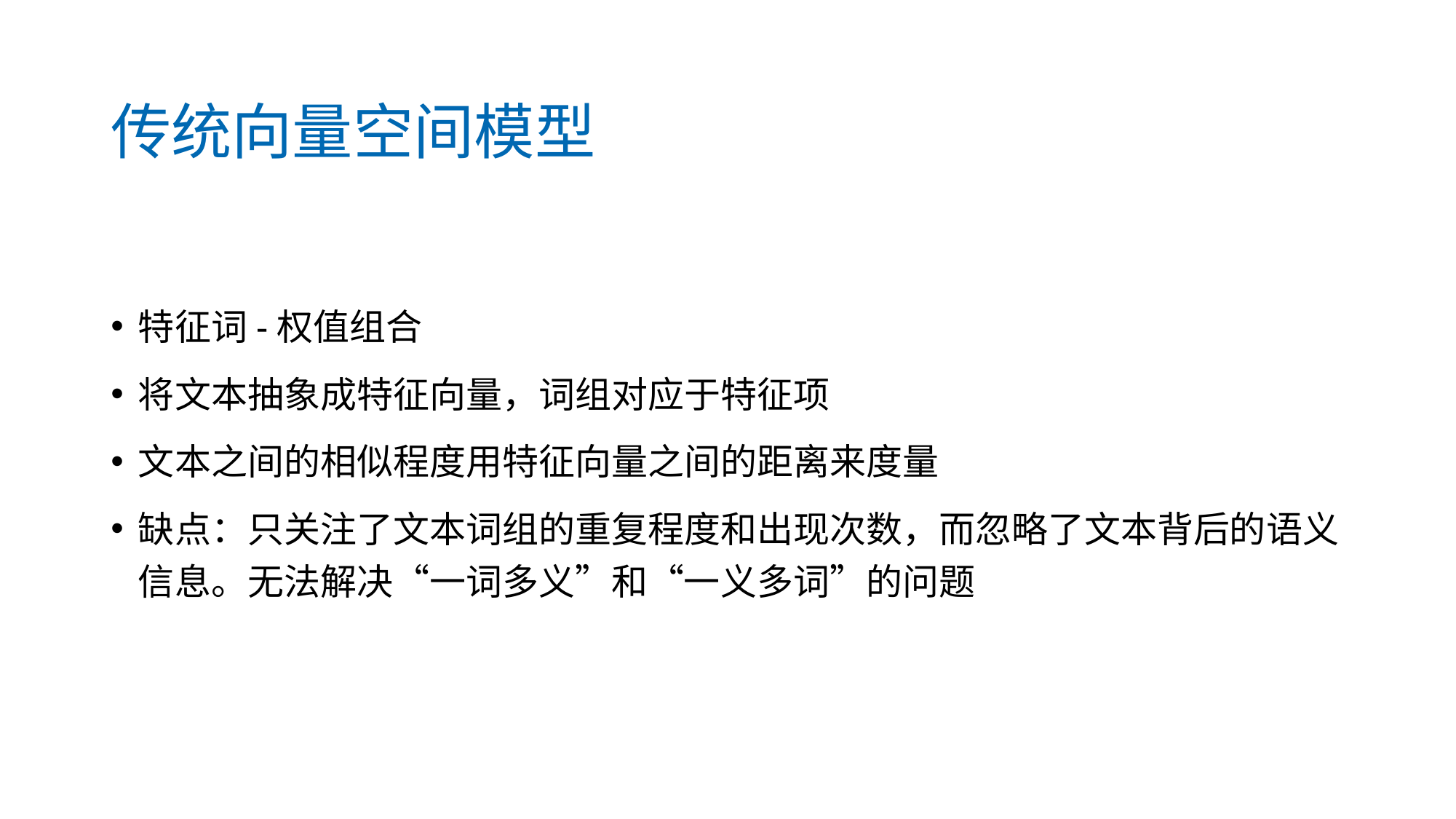

# 传统向量空间模型
特征词-权值组合
将文本抽象成特征向量，词组对应于特征项
文本之间的相似程度用特征向量之间的距离来度量
缺点：只关注了文本词组的重复程度和出现次数，而忽略了文本背后的语义信息。无法解决“一词多义”和“一义多词”的问题